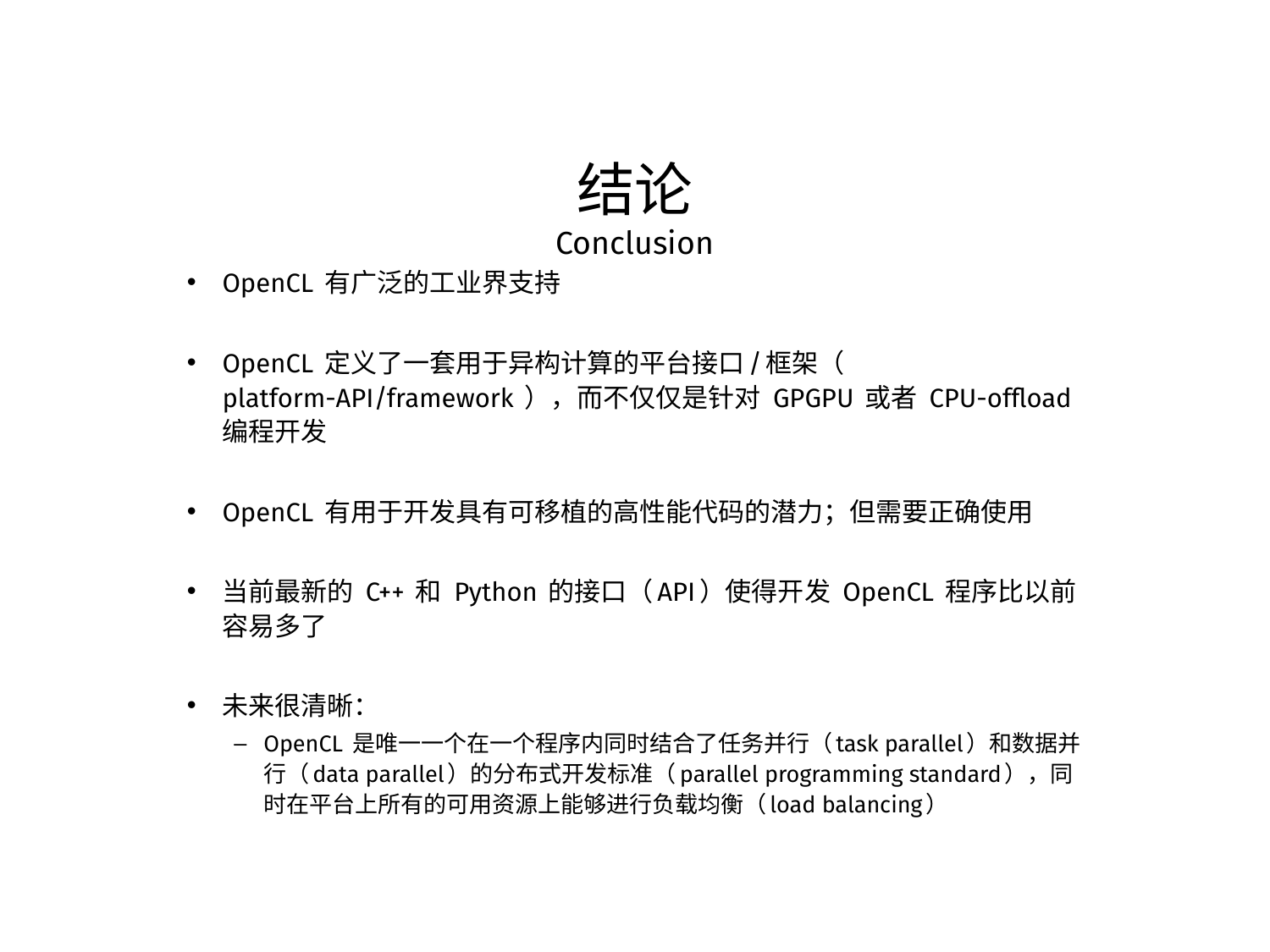

结论
Conclusion
OpenCL 有广泛的工业界支持

OpenCL 定义了一套用于异构计算的平台接口/框架（ platform-API/framework ），而不仅仅是针对 GPGPU 或者 CPU-offload 编程开发

OpenCL 有用于开发具有可移植的高性能代码的潜力；但需要正确使用

当前最新的 C++ 和 Python 的接口（API）使得开发 OpenCL 程序比以前容易多了

未来很清晰：
OpenCL 是唯一一个在一个程序内同时结合了任务并行（task parallel）和数据并行（data parallel）的分布式开发标准（parallel programming standard），同时在平台上所有的可用资源上能够进行负载均衡（load balancing）